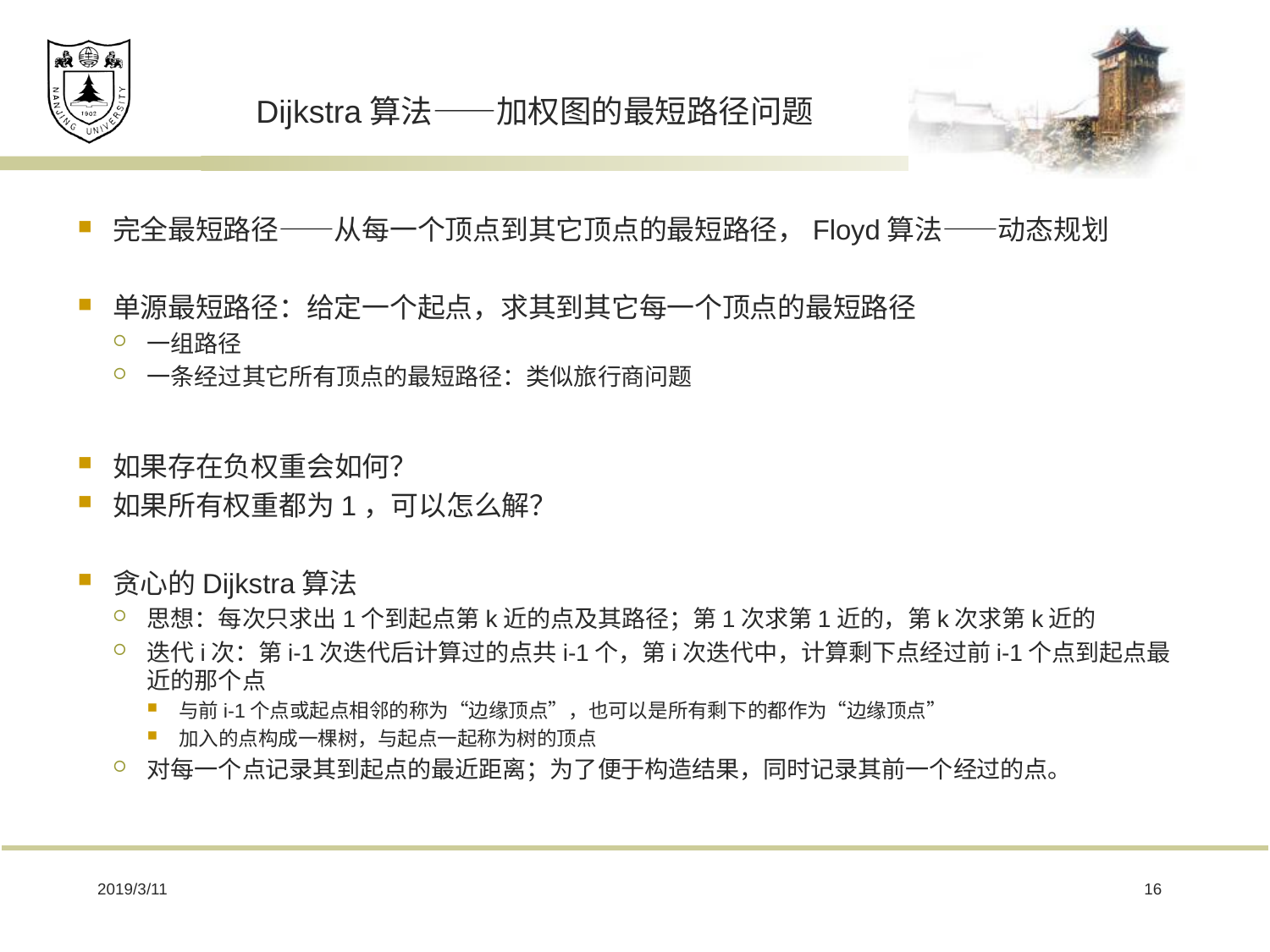

# Dijkstra算法——加权图的最短路径问题
完全最短路径——从每一个顶点到其它顶点的最短路径，Floyd算法——动态规划

单源最短路径：给定一个起点，求其到其它每一个顶点的最短路径
一组路径
一条经过其它所有顶点的最短路径：类似旅行商问题

如果存在负权重会如何？
如果所有权重都为1，可以怎么解？

贪心的Dijkstra算法
思想：每次只求出1个到起点第k近的点及其路径；第1次求第1近的，第k次求第k近的
迭代i次：第i-1次迭代后计算过的点共i-1个，第i次迭代中，计算剩下点经过前i-1个点到起点最近的那个点
与前i-1个点或起点相邻的称为“边缘顶点”，也可以是所有剩下的都作为“边缘顶点”
加入的点构成一棵树，与起点一起称为树的顶点
对每一个点记录其到起点的最近距离；为了便于构造结果，同时记录其前一个经过的点。
2019/3/11
16